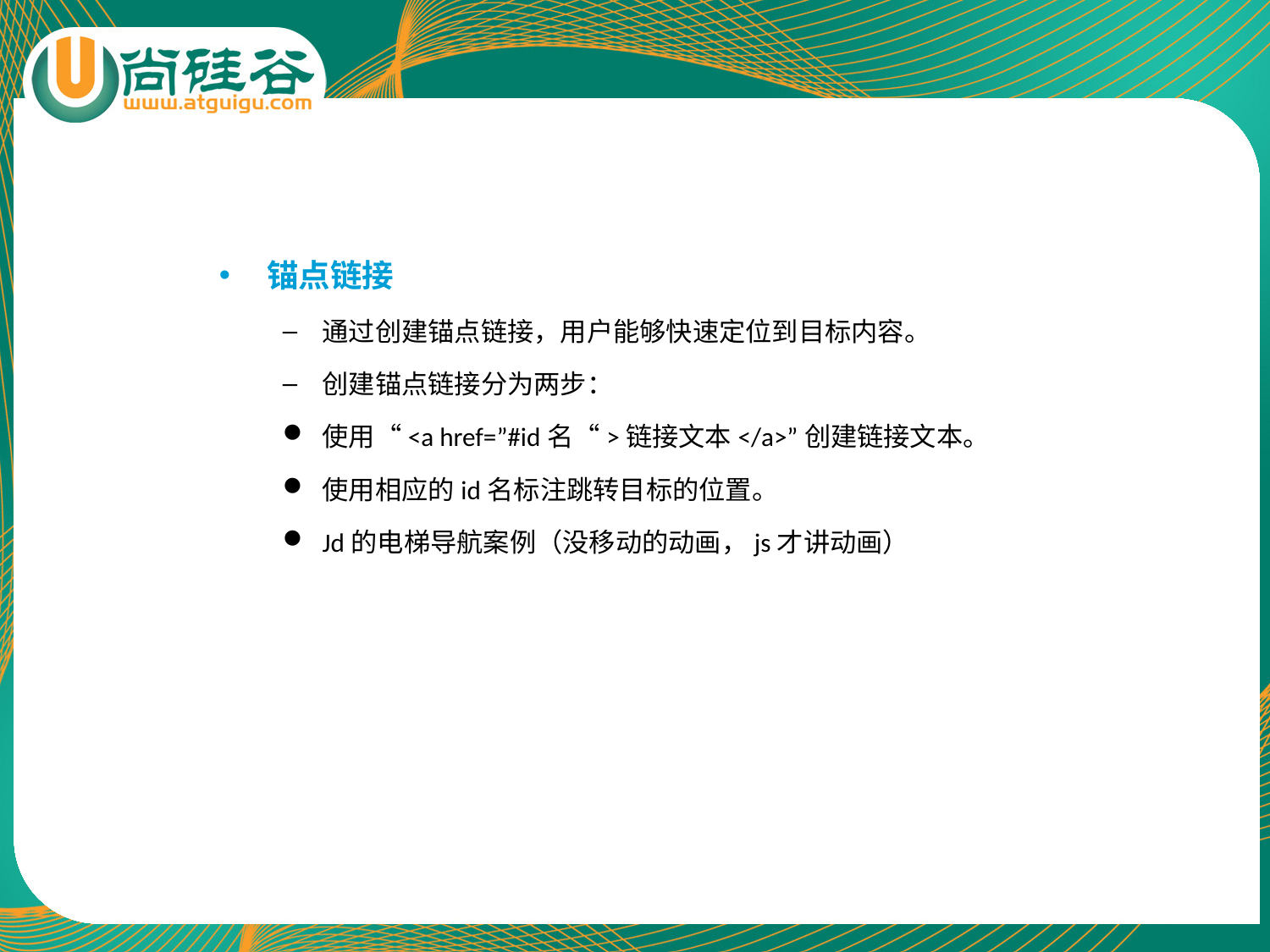

# 锚点链接
通过创建锚点链接，用户能够快速定位到目标内容。
创建锚点链接分为两步：
使用“<a href=”#id名“>链接文本</a>”创建链接文本。
使用相应的id名标注跳转目标的位置。
Jd的电梯导航案例（没移动的动画，js才讲动画）